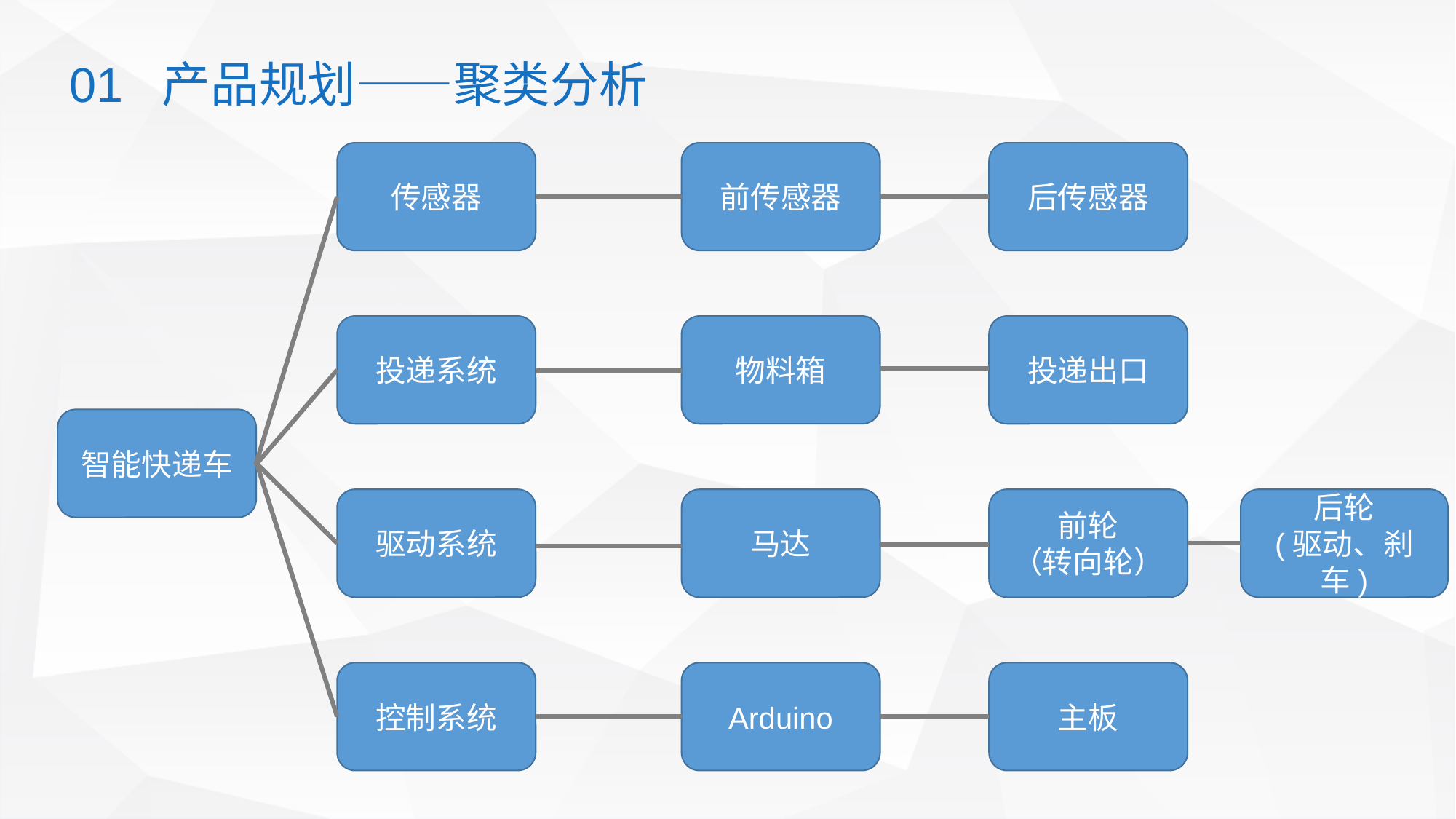

01  产品规划——聚类分析
传感器
前传感器
后传感器
投递系统
物料箱
投递出口
智能快递车
驱动系统
马达
前轮
（转向轮）
后轮
(驱动、刹车)
控制系统
Arduino
主板